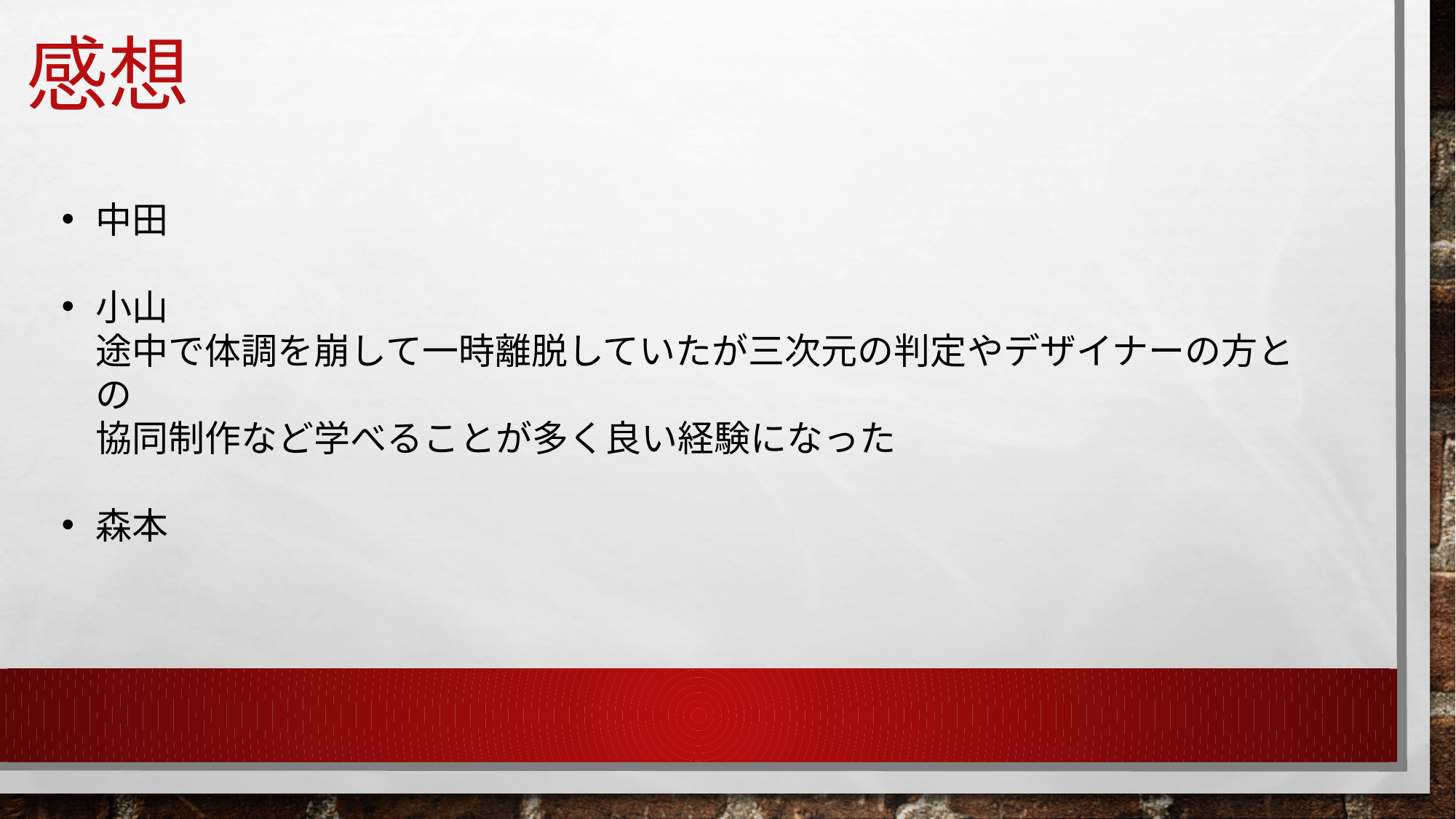

# 感想
中田
小山
途中で体調を崩して一時離脱していたが三次元の判定やデザイナーの方との
協同制作など学べることが多く良い経験になった

森本